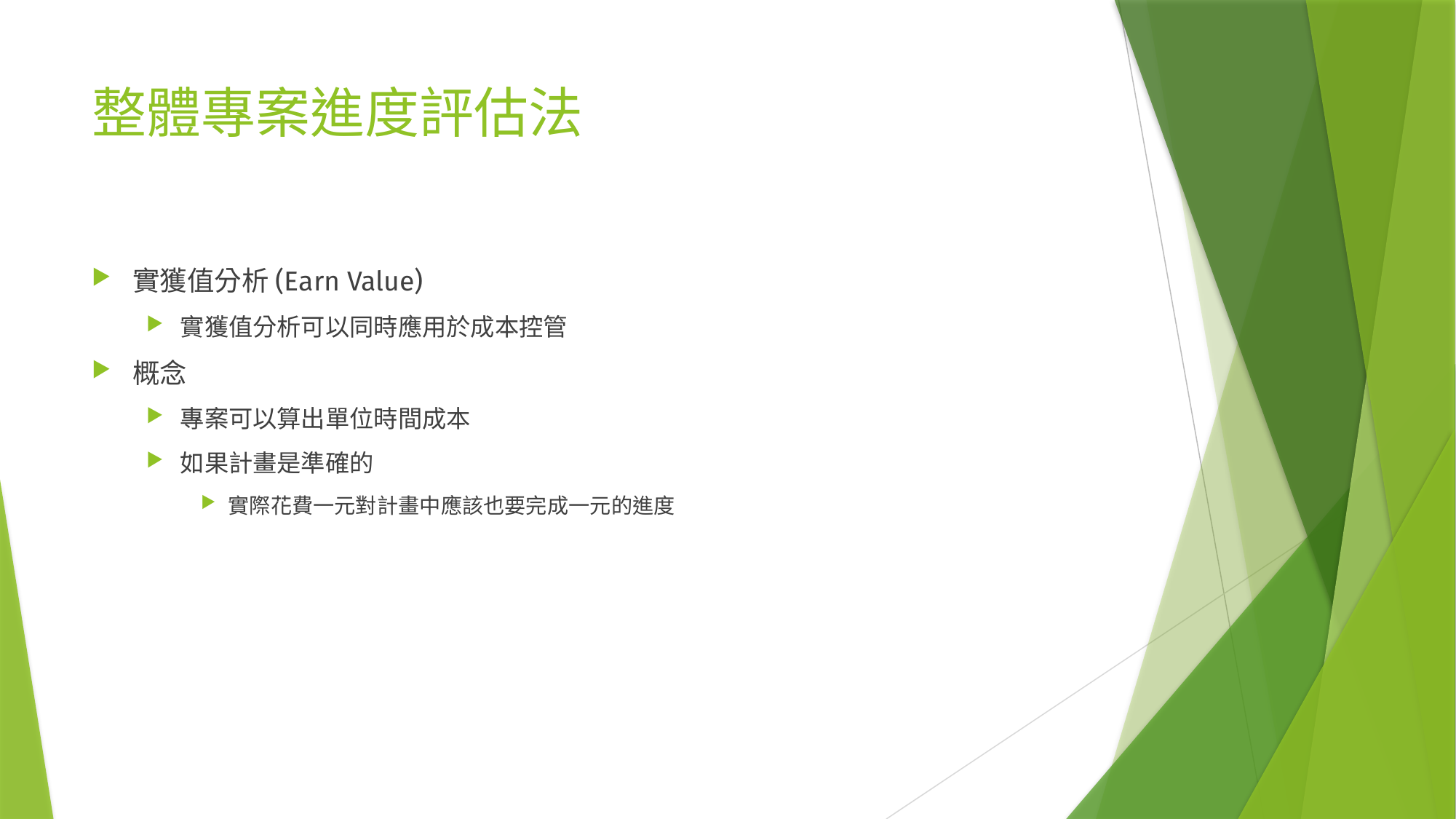

# 整體專案進度評估法
實獲值分析(Earn Value)
實獲值分析可以同時應用於成本控管
概念
專案可以算出單位時間成本
如果計畫是準確的
實際花費一元對計畫中應該也要完成一元的進度